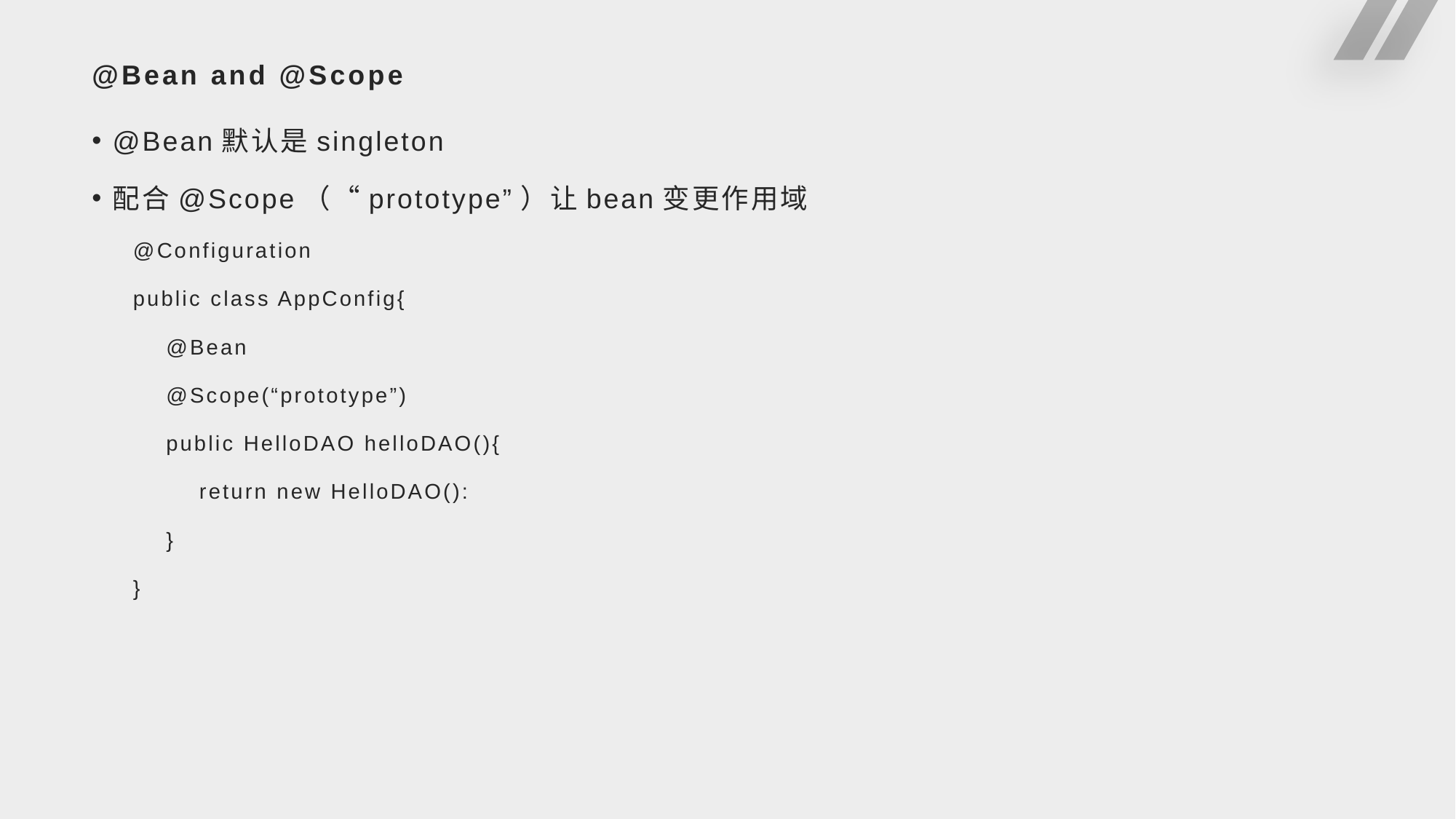

# @Bean and @Scope
@Bean默认是singleton
配合@Scope（“prototype”）让bean变更作用域
@Configuration
public class AppConfig{
    @Bean
    @Scope(“prototype”)
    public HelloDAO helloDAO(){
        return new HelloDAO():
    }
}